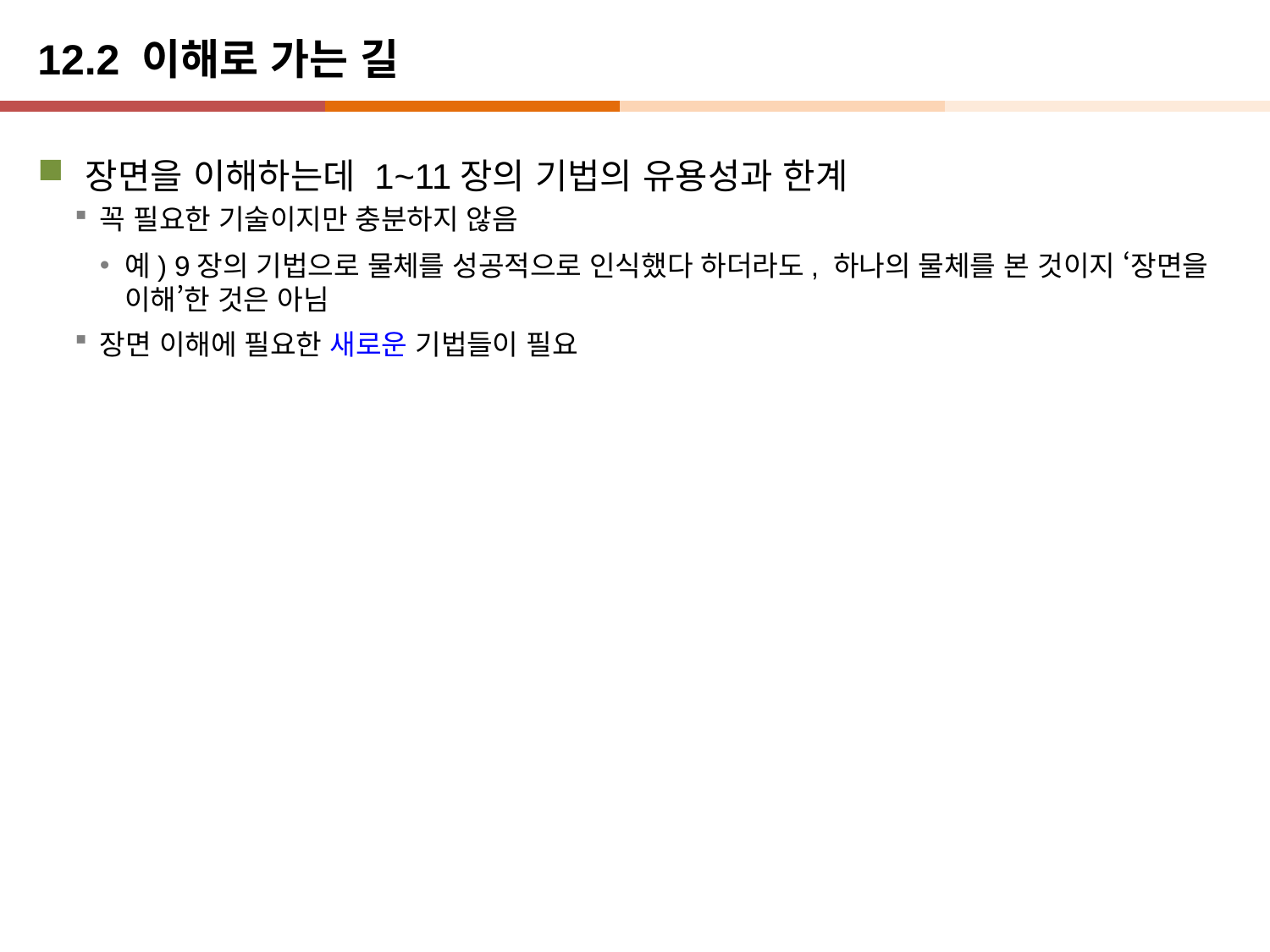

# 12.2 이해로 가는 길
장면을 이해하는데 1~11장의 기법의 유용성과 한계
꼭 필요한 기술이지만 충분하지 않음
예) 9장의 기법으로 물체를 성공적으로 인식했다 하더라도, 하나의 물체를 본 것이지 ‘장면을 이해’한 것은 아님
장면 이해에 필요한 새로운 기법들이 필요